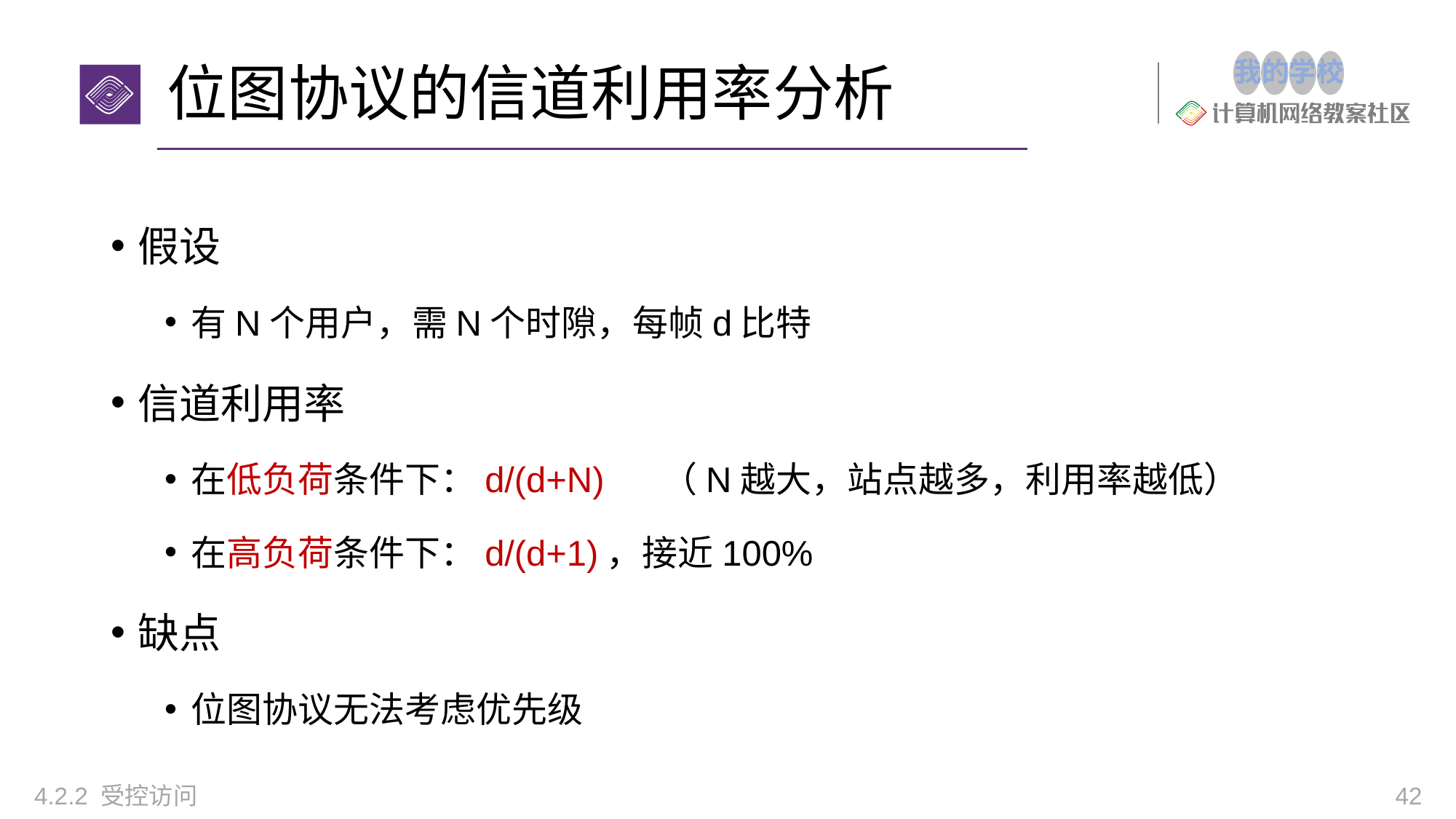

# 位图协议的信道利用率分析
假设
有N个用户，需N个时隙，每帧d比特
信道利用率
在低负荷条件下：d/(d+N)     （N越大，站点越多，利用率越低）
在高负荷条件下：d/(d+1)，接近100%
缺点
位图协议无法考虑优先级
4.2.2 受控访问
42